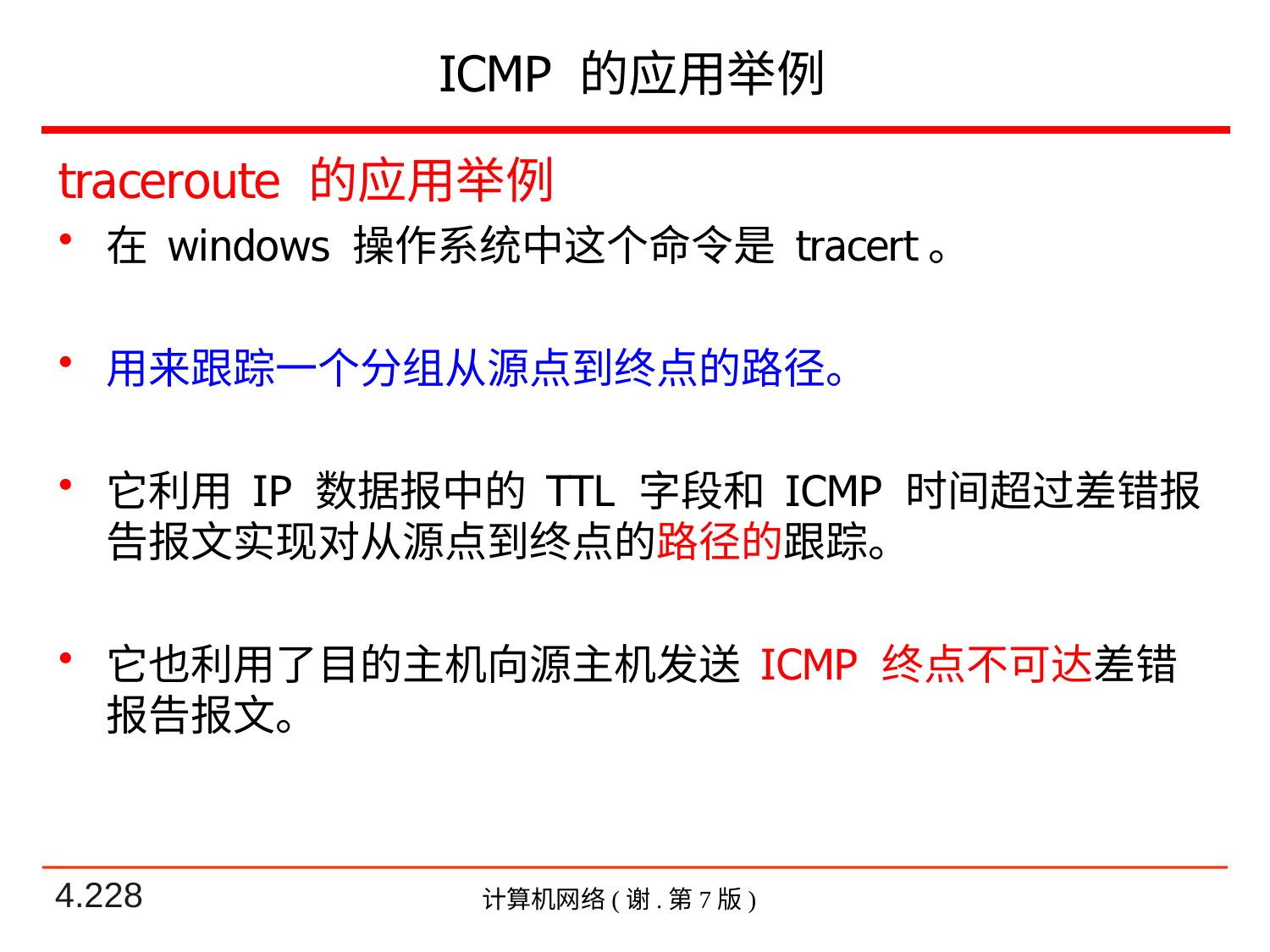

# ICMP 的应用举例
traceroute 的应用举例
在 windows 操作系统中这个命令是 tracert。

用来跟踪一个分组从源点到终点的路径。

它利用 IP 数据报中的 TTL 字段和 ICMP 时间超过差错报告报文实现对从源点到终点的路径的跟踪。

它也利用了目的主机向源主机发送 ICMP 终点不可达差错报告报文。